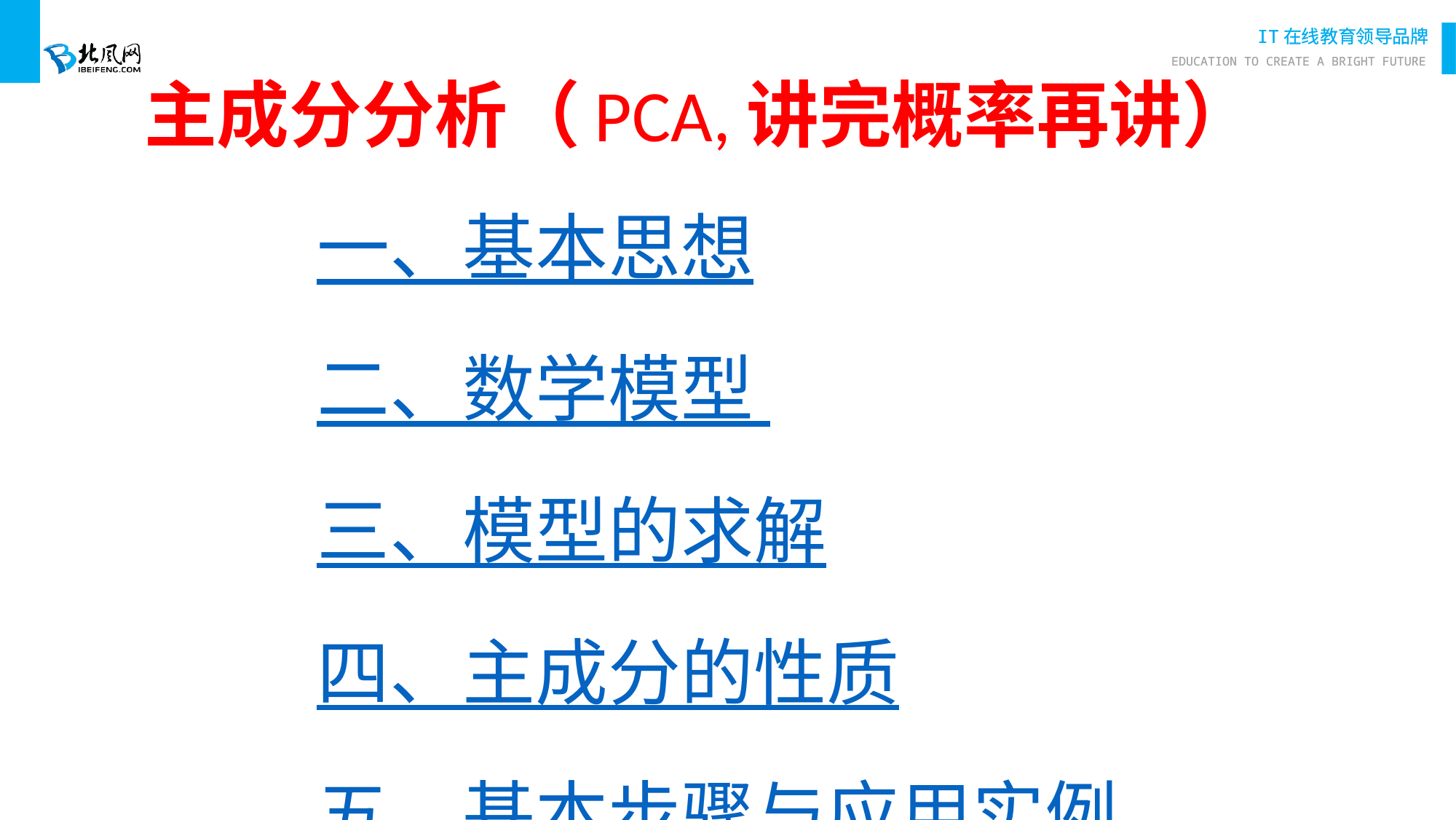

# 主成分分析（PCA,讲完概率再讲）
一、基本思想
二、数学模型
三、模型的求解
四、主成分的性质
五、基本步骤与应用实例